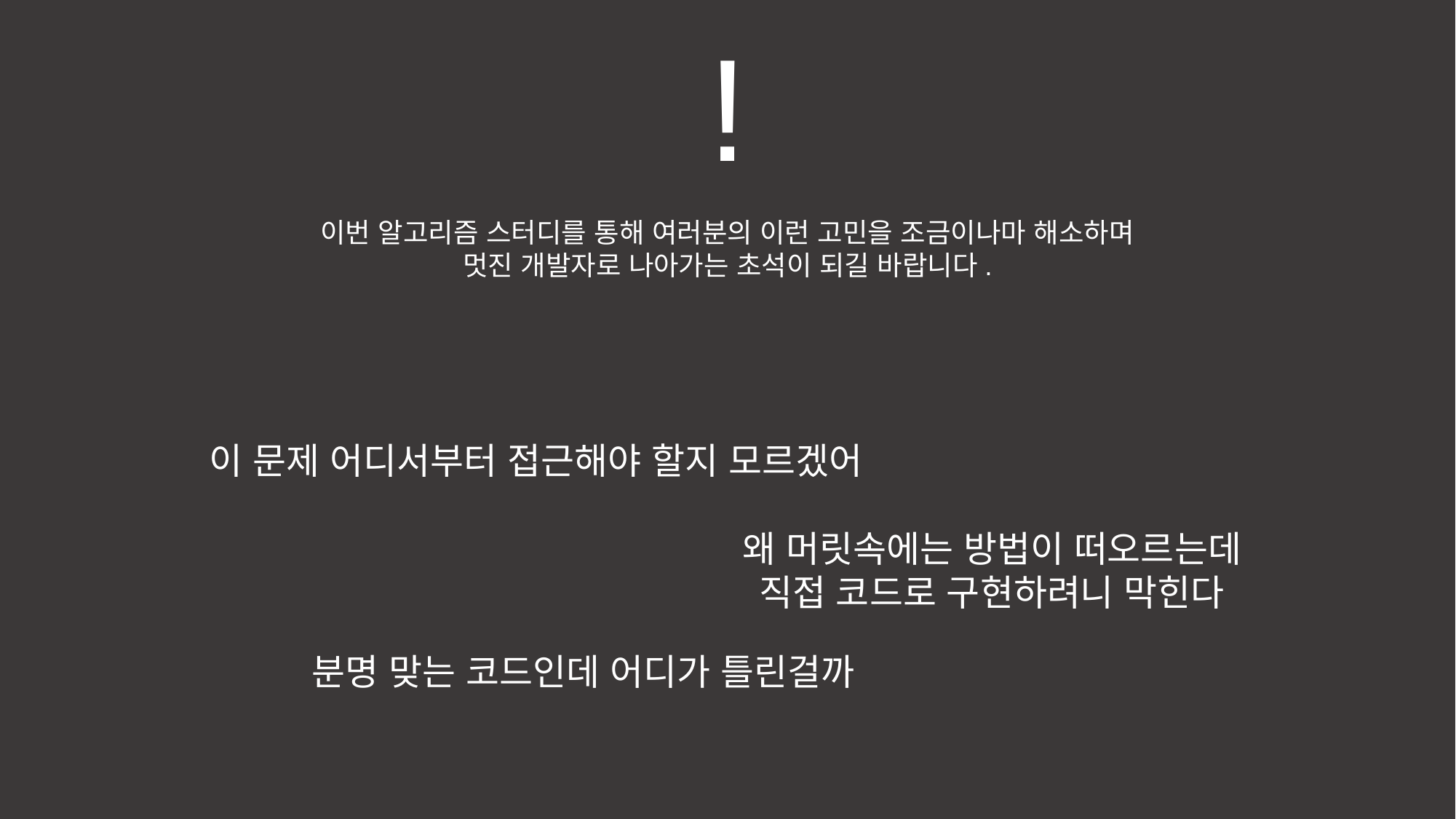

!
이번 알고리즘 스터디를 통해 여러분의 이런 고민을 조금이나마 해소하며
멋진 개발자로 나아가는 초석이 되길 바랍니다.
이 문제 어디서부터 접근해야 할지 모르겠어
왜 머릿속에는 방법이 떠오르는데
직접 코드로 구현하려니 막힌다
분명 맞는 코드인데 어디가 틀린걸까